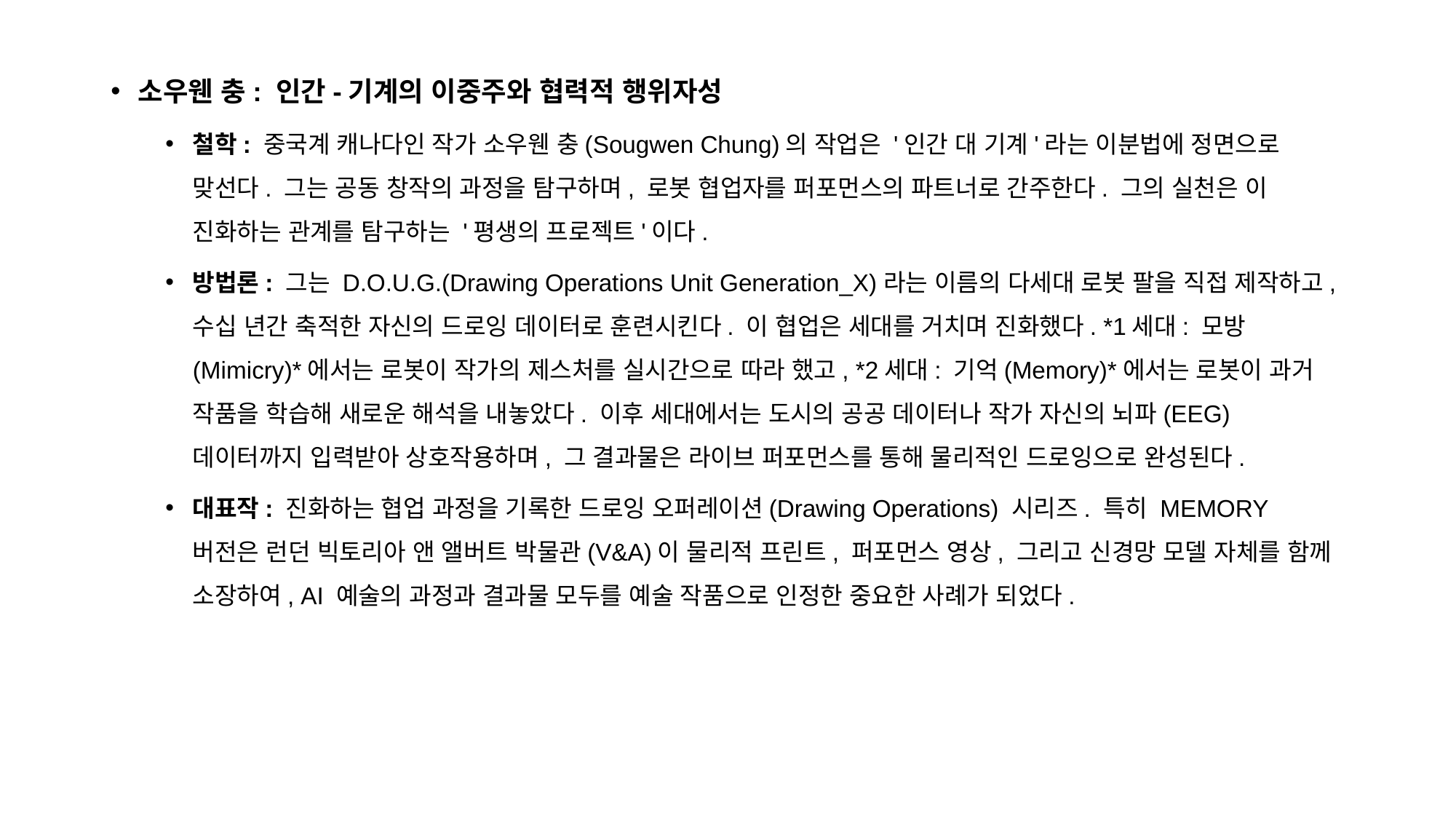

소우웬 충: 인간-기계의 이중주와 협력적 행위자성
철학: 중국계 캐나다인 작가 소우웬 충(Sougwen Chung)의 작업은 '인간 대 기계'라는 이분법에 정면으로 맞선다. 그는 공동 창작의 과정을 탐구하며, 로봇 협업자를 퍼포먼스의 파트너로 간주한다. 그의 실천은 이 진화하는 관계를 탐구하는 '평생의 프로젝트'이다.
방법론: 그는 D.O.U.G.(Drawing Operations Unit Generation_X)라는 이름의 다세대 로봇 팔을 직접 제작하고, 수십 년간 축적한 자신의 드로잉 데이터로 훈련시킨다. 이 협업은 세대를 거치며 진화했다. *1세대: 모방(Mimicry)*에서는 로봇이 작가의 제스처를 실시간으로 따라 했고, *2세대: 기억(Memory)*에서는 로봇이 과거 작품을 학습해 새로운 해석을 내놓았다. 이후 세대에서는 도시의 공공 데이터나 작가 자신의 뇌파(EEG) 데이터까지 입력받아 상호작용하며, 그 결과물은 라이브 퍼포먼스를 통해 물리적인 드로잉으로 완성된다.
대표작: 진화하는 협업 과정을 기록한 드로잉 오퍼레이션(Drawing Operations) 시리즈. 특히 MEMORY 버전은 런던 빅토리아 앤 앨버트 박물관(V&A)이 물리적 프린트, 퍼포먼스 영상, 그리고 신경망 모델 자체를 함께 소장하여, AI 예술의 과정과 결과물 모두를 예술 작품으로 인정한 중요한 사례가 되었다.